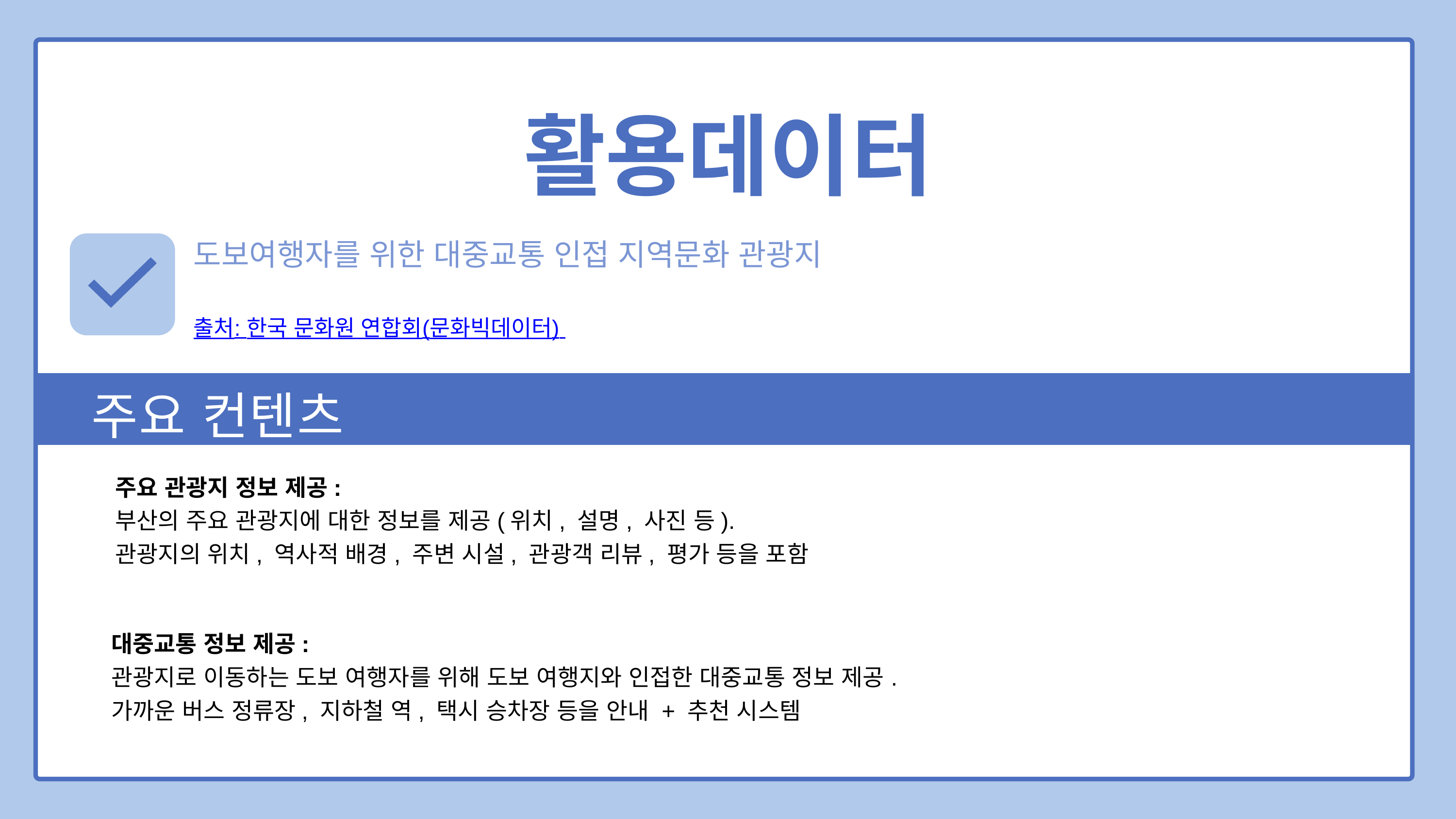

활용데이터

도보여행자를 위한 대중교통 인접 지역문화 관광지
출처: 한국 문화원 연합회(문화빅데이터)
주요 컨텐츠
주요 관광지 정보 제공:
부산의 주요 관광지에 대한 정보를 제공(위치, 설명, 사진 등).
관광지의 위치, 역사적 배경, 주변 시설, 관광객 리뷰, 평가 등을 포함
대중교통 정보 제공:
관광지로 이동하는 도보 여행자를 위해 도보 여행지와 인접한 대중교통 정보 제공.
가까운 버스 정류장, 지하철 역, 택시 승차장 등을 안내 + 추천 시스템